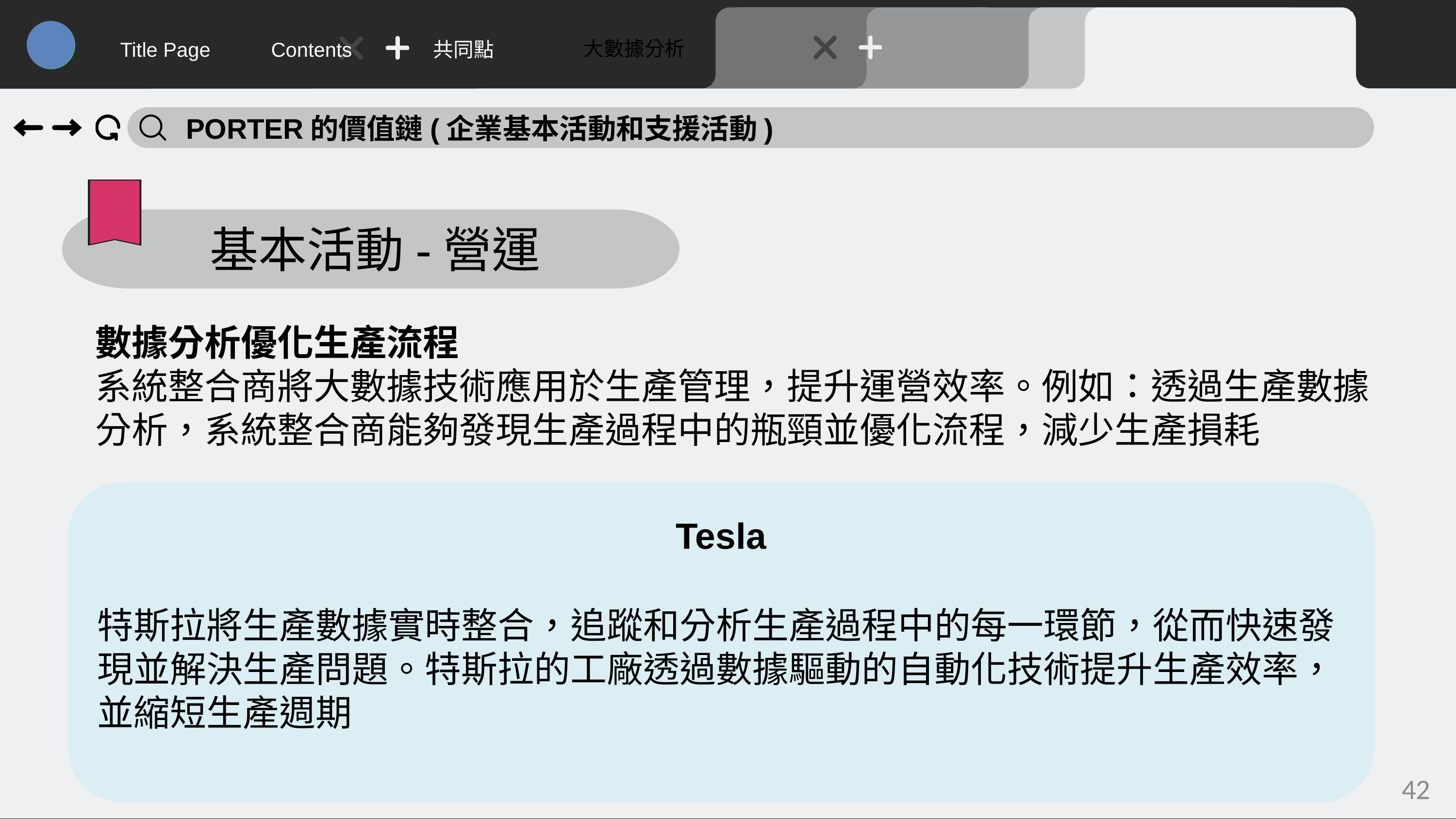

大數據分析
Title Page
Contents
共同點

PORTER的價值鏈(企業基本活動和支援活動)

基本活動-營運
數據分析優化生產流程
系統整合商將大數據技術應用於生產管理，提升運營效率。例如：透過生產數據分析，系統整合商能夠發現生產過程中的瓶頸並優化流程，減少生產損耗

Tesla
特斯拉將生產數據實時整合，追蹤和分析生產過程中的每一環節，從而快速發現並解決生產問題。特斯拉的工廠透過數據驅動的自動化技術提升生產效率，並縮短生產週期
42
42